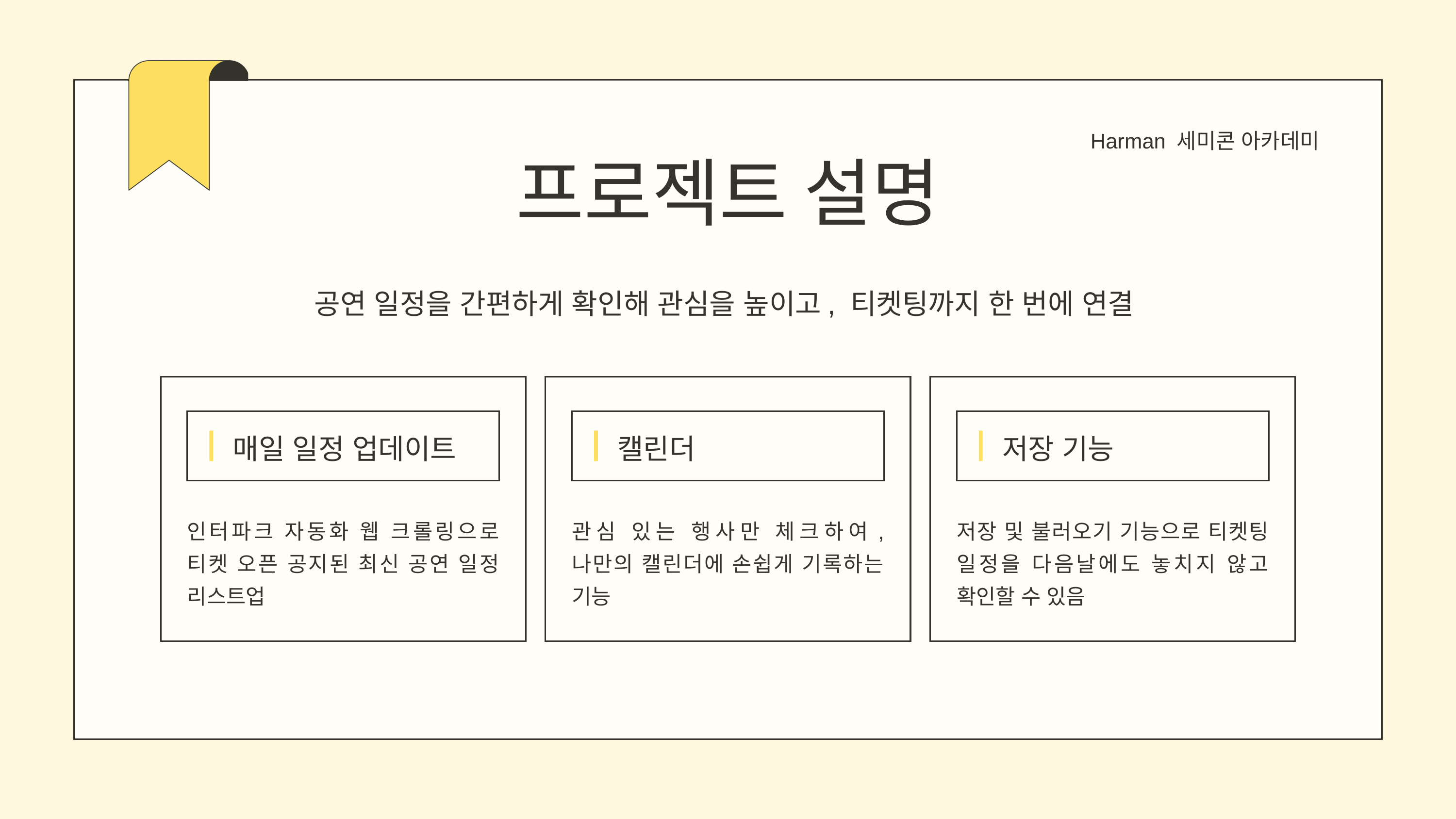

Harman 세미콘 아카데미
프로젝트 설명
공연 일정을 간편하게 확인해 관심을 높이고, 티켓팅까지 한 번에 연결

매일 일정 업데이트
캘린더
저장 기능

인터파크 자동화 웹 크롤링으로 티켓 오픈 공지된 최신 공연 일정 리스트업
관심 있는 행사만 체크하여, 나만의 캘린더에 손쉽게 기록하는 기능
저장 및 불러오기 기능으로 티켓팅 일정을 다음날에도 놓치지 않고 확인할 수 있음